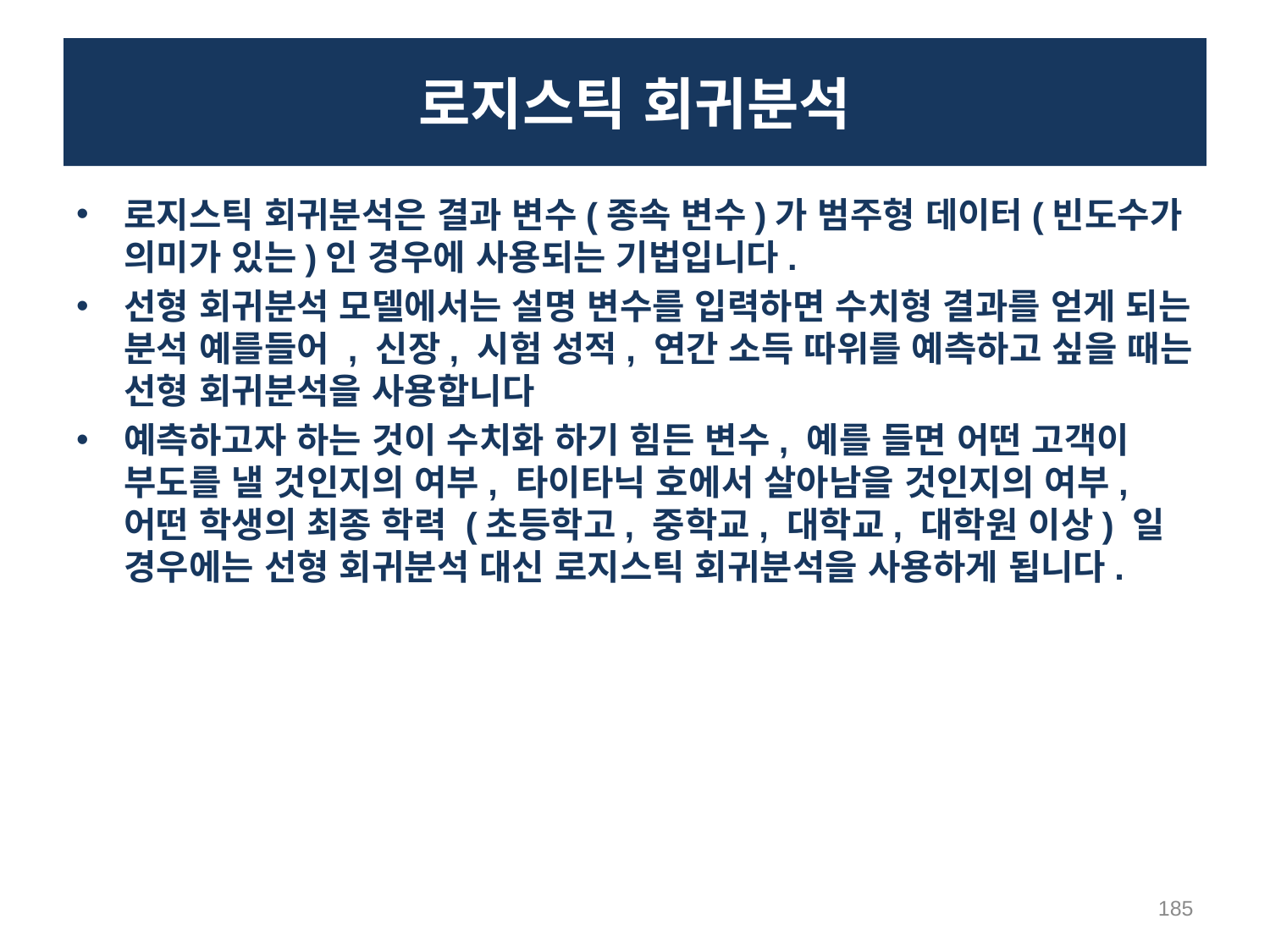

# 로지스틱 회귀분석
로지스틱 회귀분석은 결과 변수(종속 변수)가 범주형 데이터(빈도수가 의미가 있는)인 경우에 사용되는 기법입니다.
선형 회귀분석 모델에서는 설명 변수를 입력하면 수치형 결과를 얻게 되는 분석 예를들어 , 신장, 시험 성적, 연간 소득 따위를 예측하고 싶을 때는 선형 회귀분석을 사용합니다
예측하고자 하는 것이 수치화 하기 힘든 변수, 예를 들면 어떤 고객이 부도를 낼 것인지의 여부, 타이타닉 호에서 살아남을 것인지의 여부, 어떤 학생의 최종 학력 (초등학고, 중학교, 대학교, 대학원 이상) 일 경우에는 선형 회귀분석 대신 로지스틱 회귀분석을 사용하게 됩니다.

185